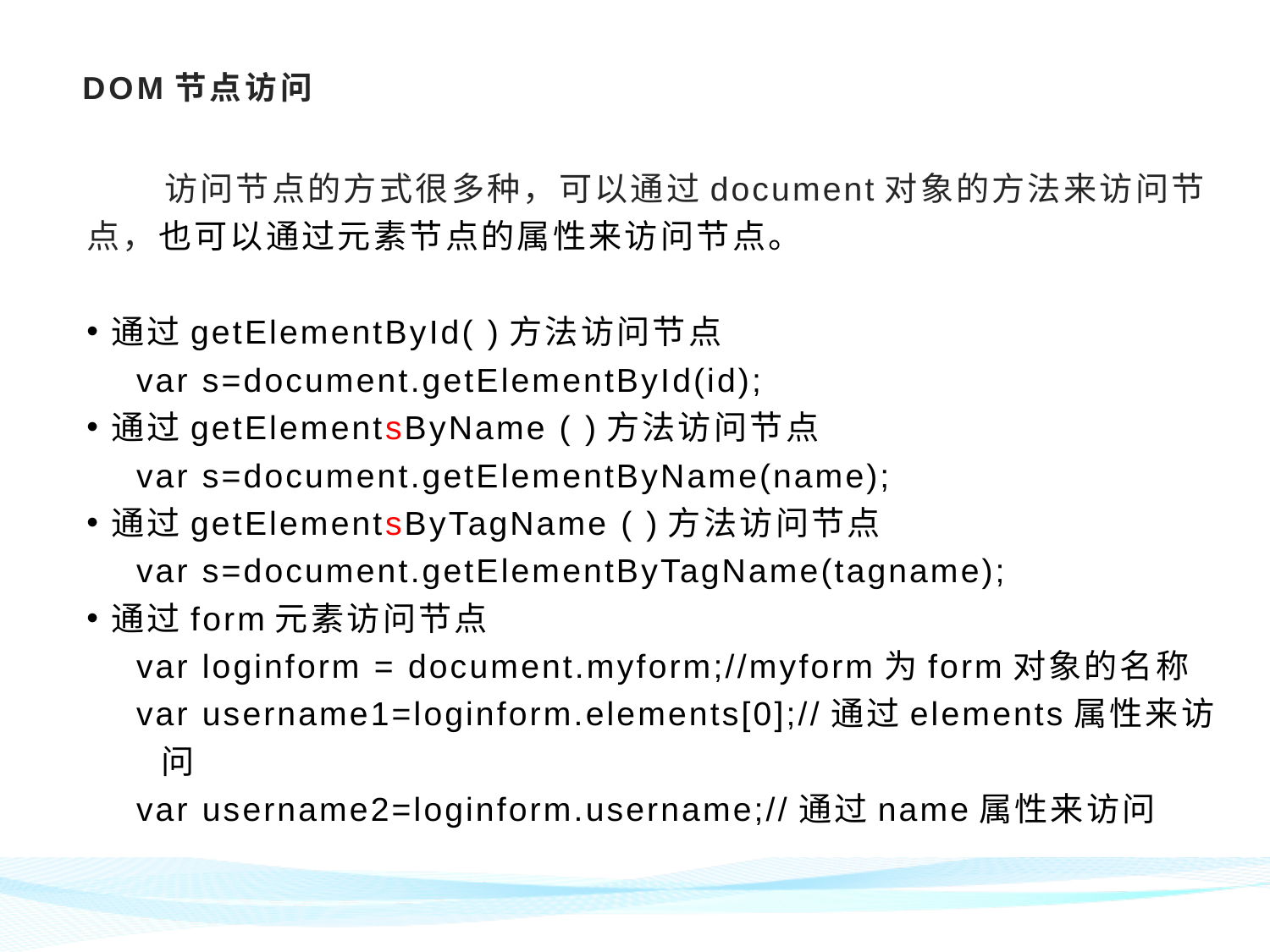

# DOM节点访问
       访问节点的方式很多种，可以通过document对象的方法来访问节点，也可以通过元素节点的属性来访问节点。

通过getElementById( )方法访问节点
var s=document.getElementById(id);
通过getElementsByName ( )方法访问节点
var s=document.getElementByName(name);
通过getElementsByTagName ( )方法访问节点
var s=document.getElementByTagName(tagname);
通过form元素访问节点
var loginform = document.myform;//myform为form对象的名称
var username1=loginform.elements[0];//通过elements属性来访问
var username2=loginform.username;//通过name属性来访问